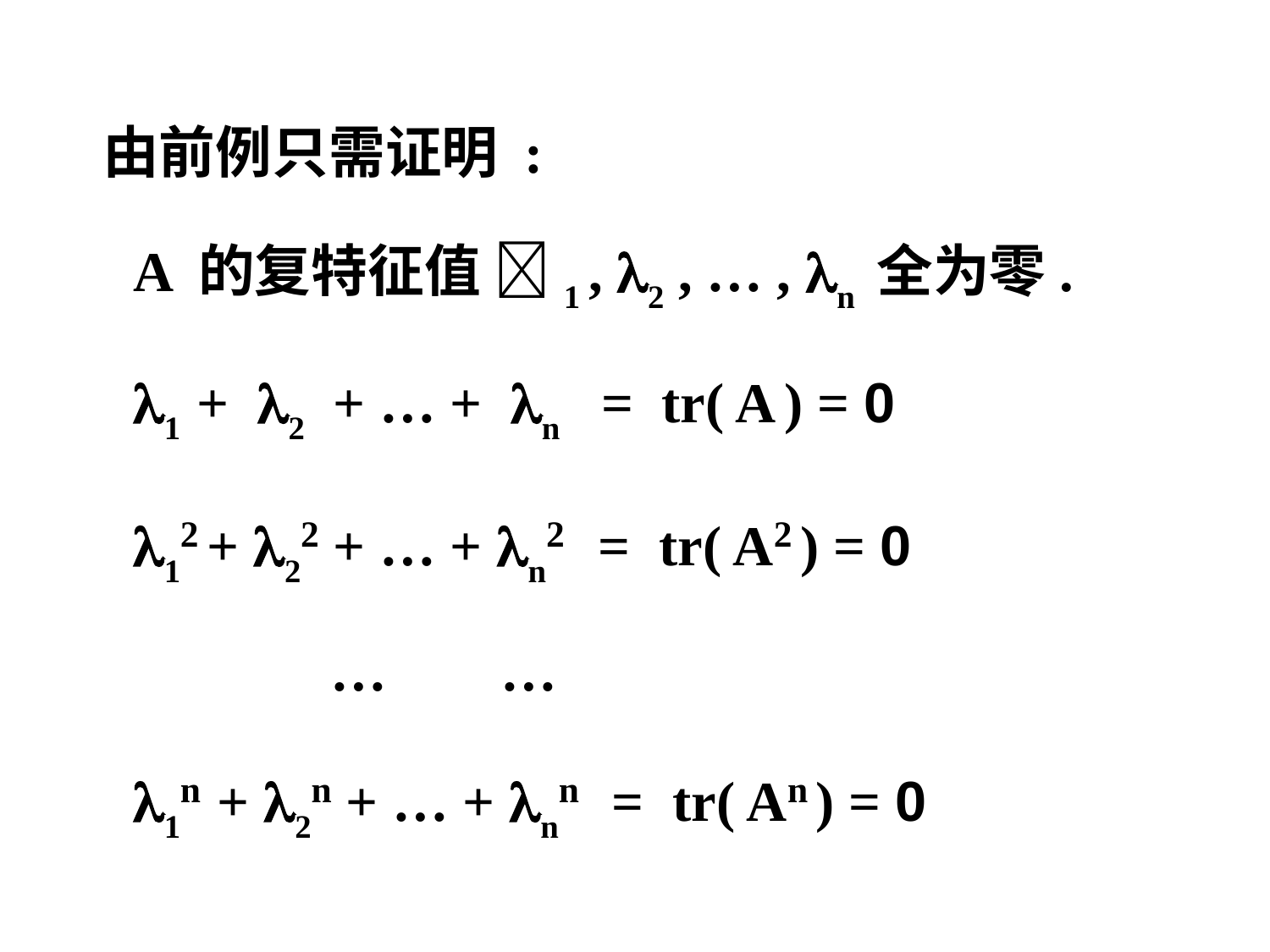

由前例只需证明 :
    A 的复特征值 λ1 , λ2 , … , λn 全为零.
    λ1  +  λ2  + … +  λn     =  tr( A ) = 0
    λ12 + λ22 + … + λn2    =  tr( A2 ) = 0
                  …        …
    λ1n  + λ2n + … + λnn    =  tr( An ) = 0